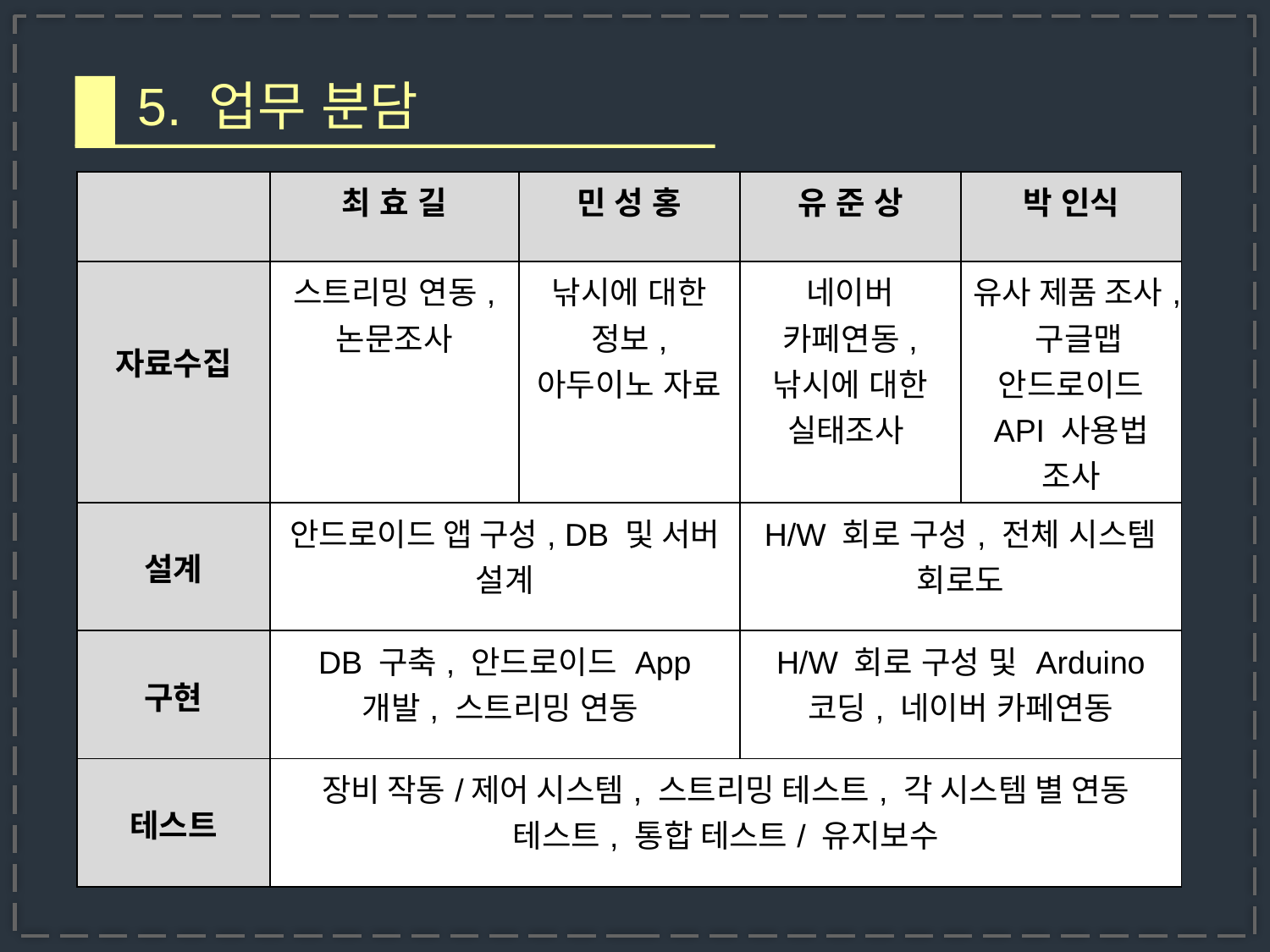

5. 업무 분담

|  | 최 효 길 | 민 성 홍 | 유 준 상 | 박 인식 |
| --- | --- | --- | --- | --- |
| 자료수집 | 스트리밍 연동, 논문조사 | 낚시에 대한 정보, 아두이노 자료 | 네이버 카페연동, 낚시에 대한 실태조사 | 유사 제품 조사, 구글맵 안드로이드 API 사용법 조사 |
| 설계 | 안드로이드 앱 구성, DB 및 서버 설계 |  | H/W 회로 구성, 전체 시스템 회로도 |  |
| 구현 | DB 구축, 안드로이드 App 개발, 스트리밍 연동 |  | H/W 회로 구성 및 Arduino 코딩, 네이버 카페연동 |  |
| 테스트 | 장비 작동/제어 시스템, 스트리밍 테스트, 각 시스템 별 연동 테스트, 통합 테스트/ 유지보수 |  |  |  |